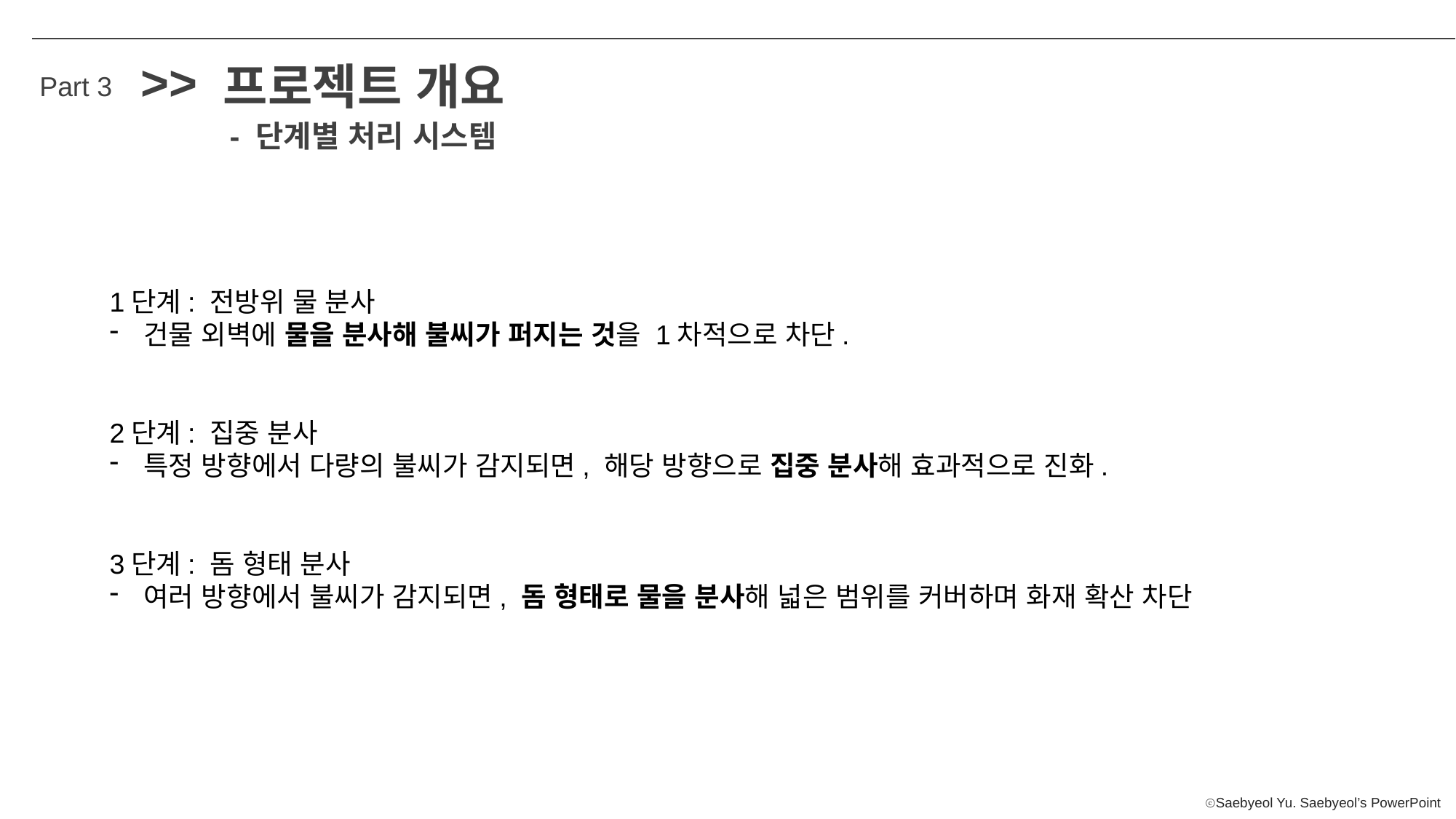

>>
프로젝트 개요
Part 3
- 단계별 처리 시스템
1단계: 전방위 물 분사
건물 외벽에 물을 분사해 불씨가 퍼지는 것을 1차적으로 차단.

2단계: 집중 분사
특정 방향에서 다량의 불씨가 감지되면, 해당 방향으로 집중 분사해 효과적으로 진화.

3단계: 돔 형태 분사
여러 방향에서 불씨가 감지되면, 돔 형태로 물을 분사해 넓은 범위를 커버하며 화재 확산 차단